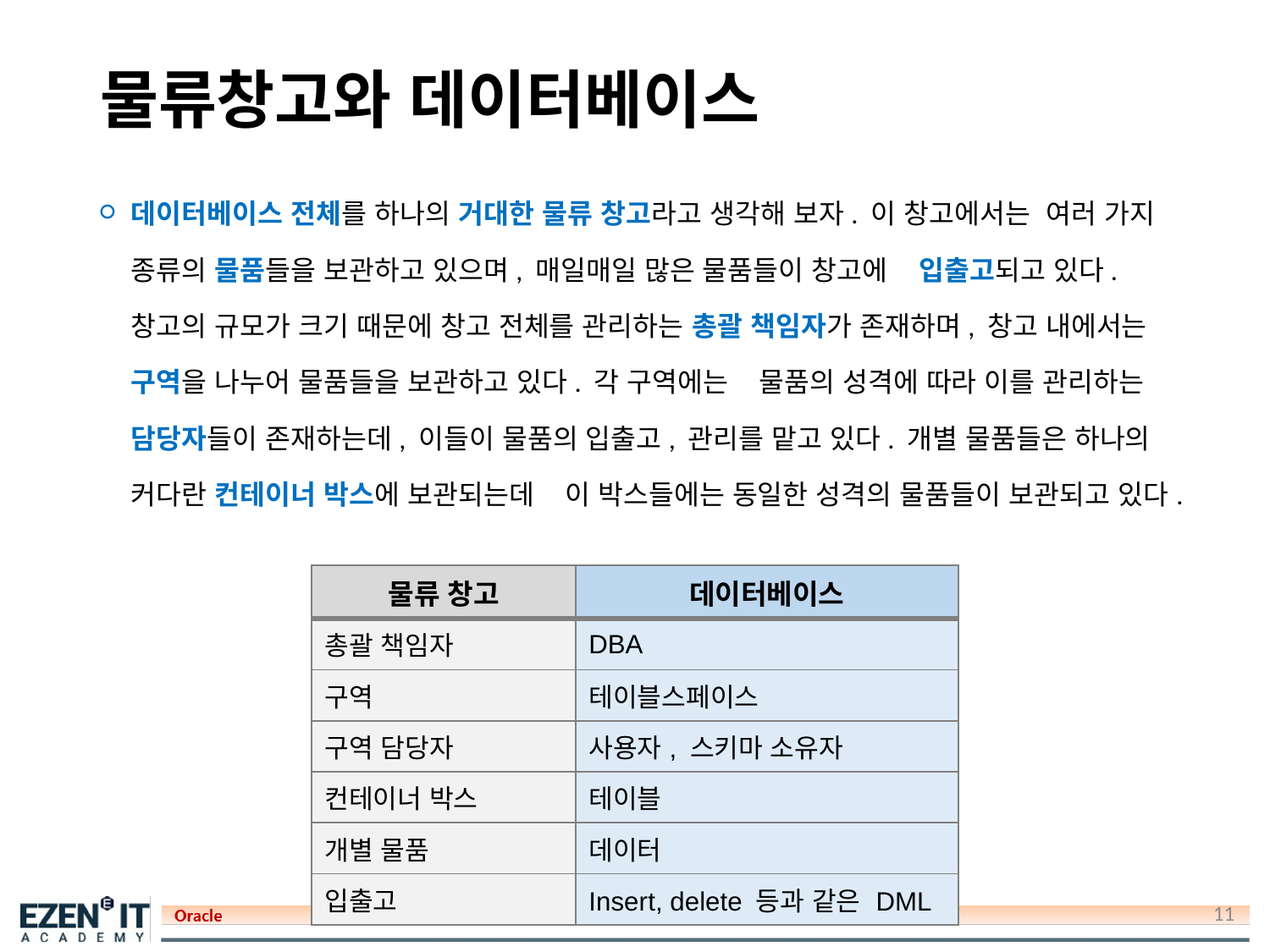

# 물류창고와 데이터베이스
데이터베이스 전체를 하나의 거대한 물류 창고라고 생각해 보자. 이 창고에서는  여러 가지 종류의 물품들을 보관하고 있으며, 매일매일 많은 물품들이 창고에    입출고되고 있다. 창고의 규모가 크기 때문에 창고 전체를 관리하는 총괄 책임자가 존재하며, 창고 내에서는 구역을 나누어 물품들을 보관하고 있다. 각 구역에는    물품의 성격에 따라 이를 관리하는 담당자들이 존재하는데, 이들이 물품의 입출고, 관리를 맡고 있다. 개별 물품들은 하나의 커다란 컨테이너 박스에 보관되는데    이 박스들에는 동일한 성격의 물품들이 보관되고 있다.
| 물류 창고 | 데이터베이스 |
| --- | --- |
| 총괄 책임자 | DBA |
| 구역 | 테이블스페이스 |
| 구역 담당자 | 사용자, 스키마 소유자 |
| 컨테이너 박스 | 테이블 |
| 개별 물품 | 데이터 |
| 입출고 | Insert, delete 등과 같은 DML |
11